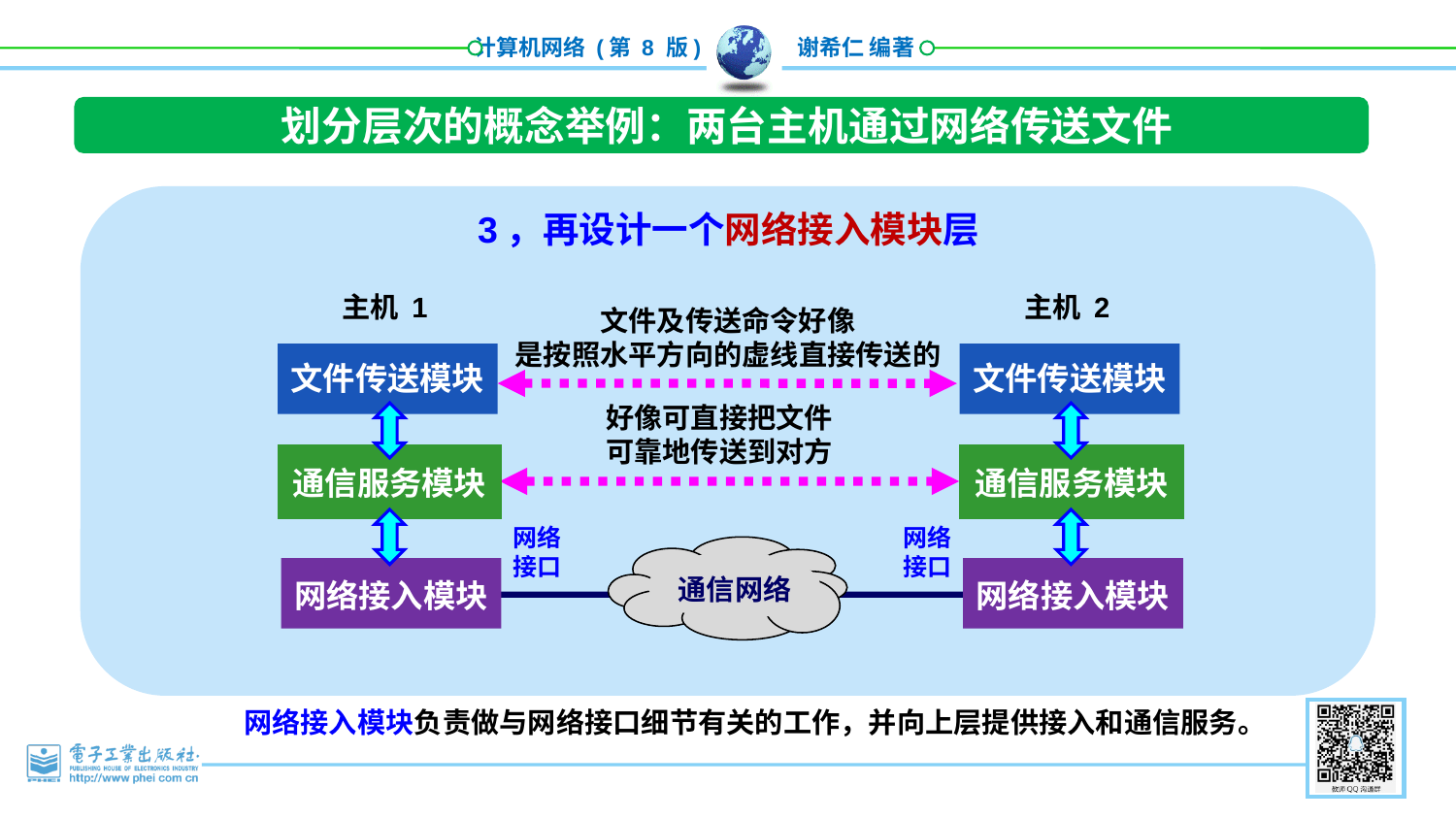

划分层次的概念举例：两台主机通过网络传送文件

3，再设计一个网络接入模块层
主机 1
主机 2
文件及传送命令好像
是按照水平方向的虚线直接传送的

文件传送模块
文件传送模块

好像可直接把文件
可靠地传送到对方

通信服务模块
通信服务模块

网络
接口
网络
接口

通信网络
网络接入模块
网络接入模块

网络接入模块负责做与网络接口细节有关的工作，并向上层提供接入和通信服务。